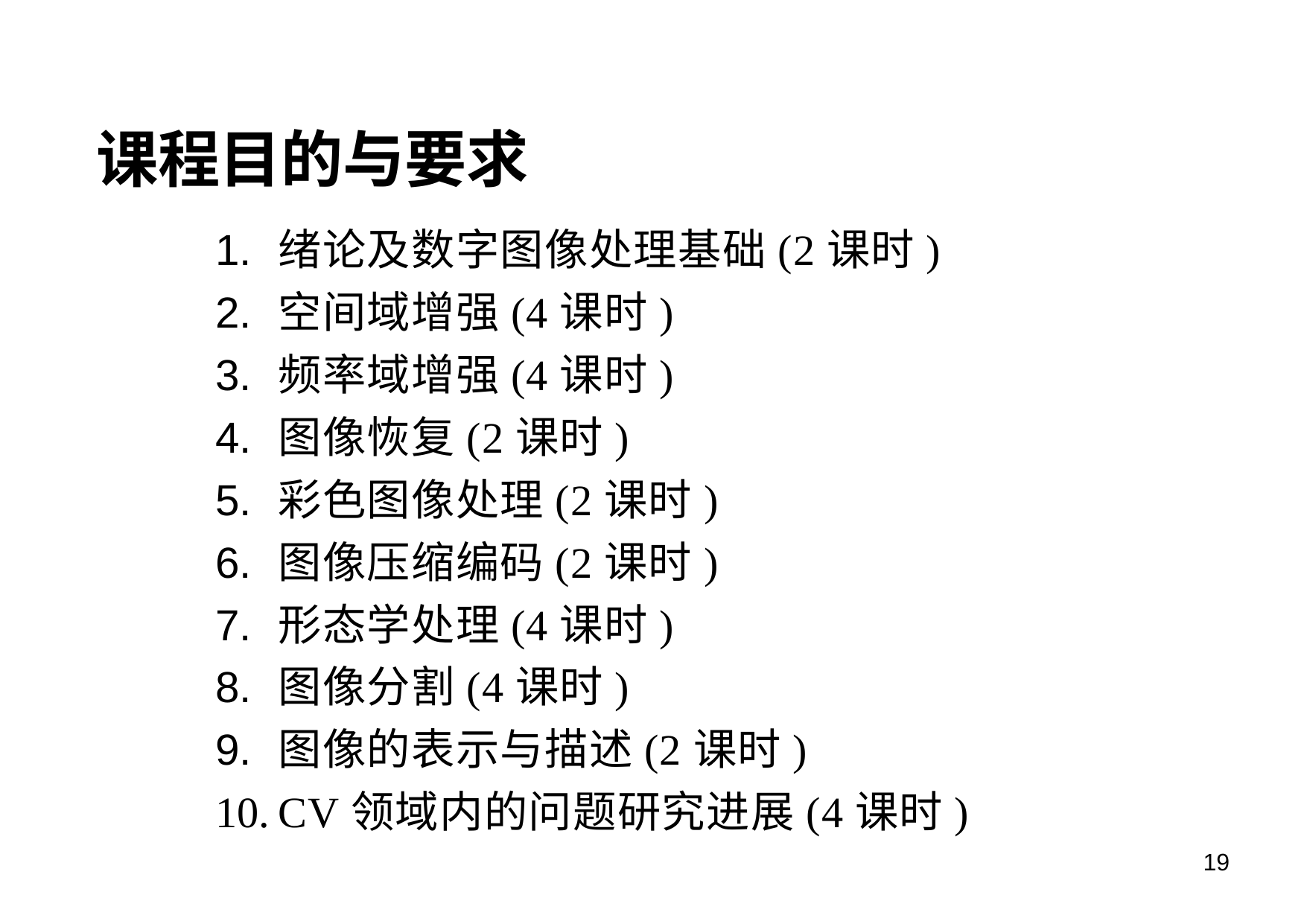

# 课程目的与要求
绪论及数字图像处理基础(2课时)
空间域增强(4课时)
频率域增强(4课时)
图像恢复(2课时)
彩色图像处理(2课时)
图像压缩编码(2课时)
形态学处理(4课时)
图像分割(4课时)
图像的表示与描述(2课时)
CV领域内的问题研究进展(4课时)
19